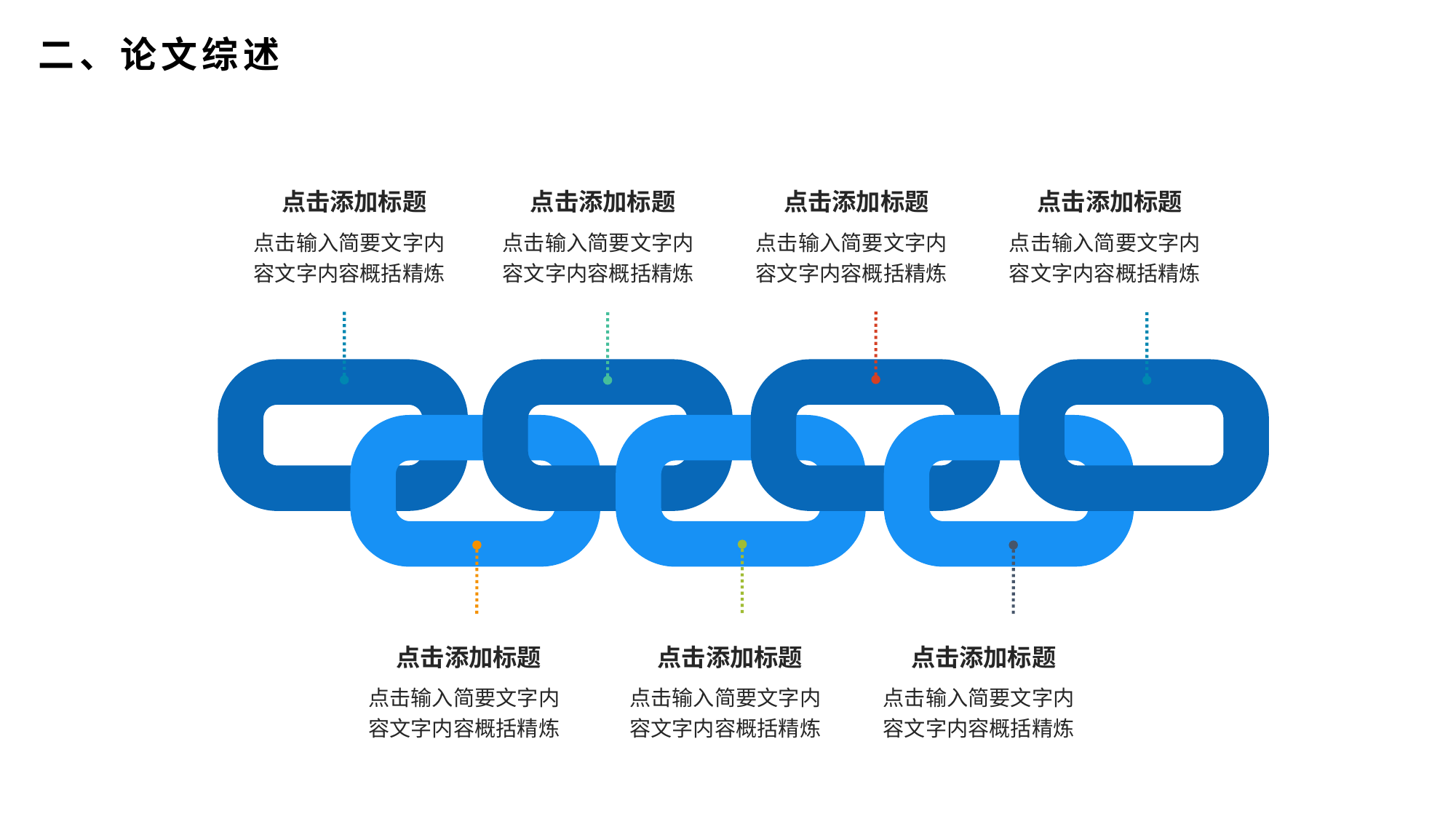

二、论文综述
点击添加标题
点击添加标题
点击添加标题
点击添加标题
点击输入简要文字内容文字内容概括精炼
点击输入简要文字内容文字内容概括精炼
点击输入简要文字内容文字内容概括精炼
点击输入简要文字内容文字内容概括精炼

点击添加标题
点击添加标题
点击添加标题
点击输入简要文字内容文字内容概括精炼
点击输入简要文字内容文字内容概括精炼
点击输入简要文字内容文字内容概括精炼